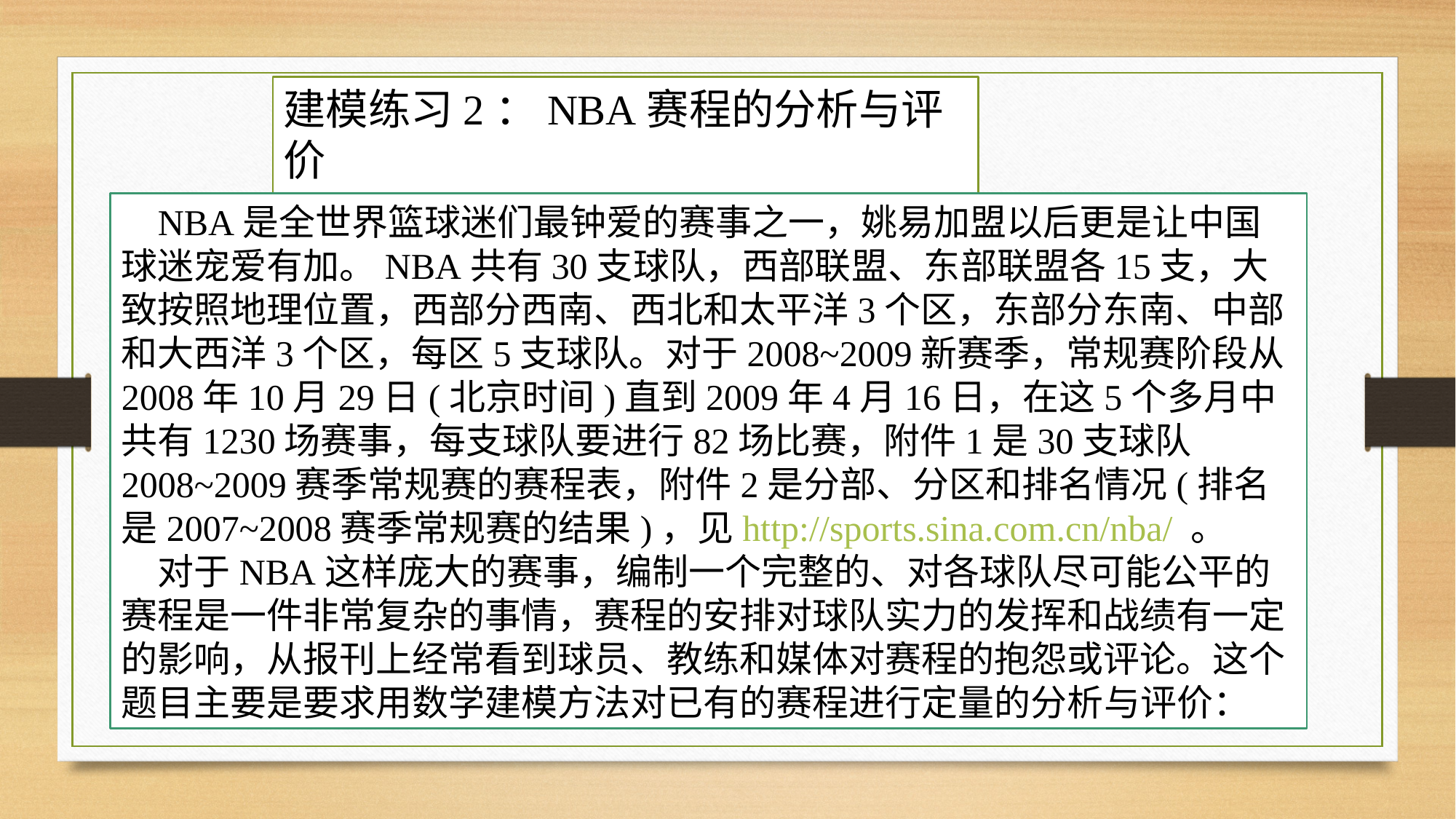

建模练习2：NBA赛程的分析与评价
                (2008年大学生数学建模竞赛D题)
NBA是全世界篮球迷们最钟爱的赛事之一，姚易加盟以后更是让中国球迷宠爱有加。NBA共有30支球队，西部联盟、东部联盟各15支，大致按照地理位置，西部分西南、西北和太平洋3个区，东部分东南、中部和大西洋3个区，每区5支球队。对于2008~2009新赛季，常规赛阶段从2008年10月29日(北京时间)直到2009年4月16日，在这5个多月中共有1230场赛事，每支球队要进行82场比赛，附件1是30支球队2008~2009赛季常规赛的赛程表，附件2是分部、分区和排名情况(排名是2007~2008赛季常规赛的结果)，见http://sports.sina.com.cn/nba/ 。
对于NBA这样庞大的赛事，编制一个完整的、对各球队尽可能公平的赛程是一件非常复杂的事情，赛程的安排对球队实力的发挥和战绩有一定的影响，从报刊上经常看到球员、教练和媒体对赛程的抱怨或评论。这个题目主要是要求用数学建模方法对已有的赛程进行定量的分析与评价：